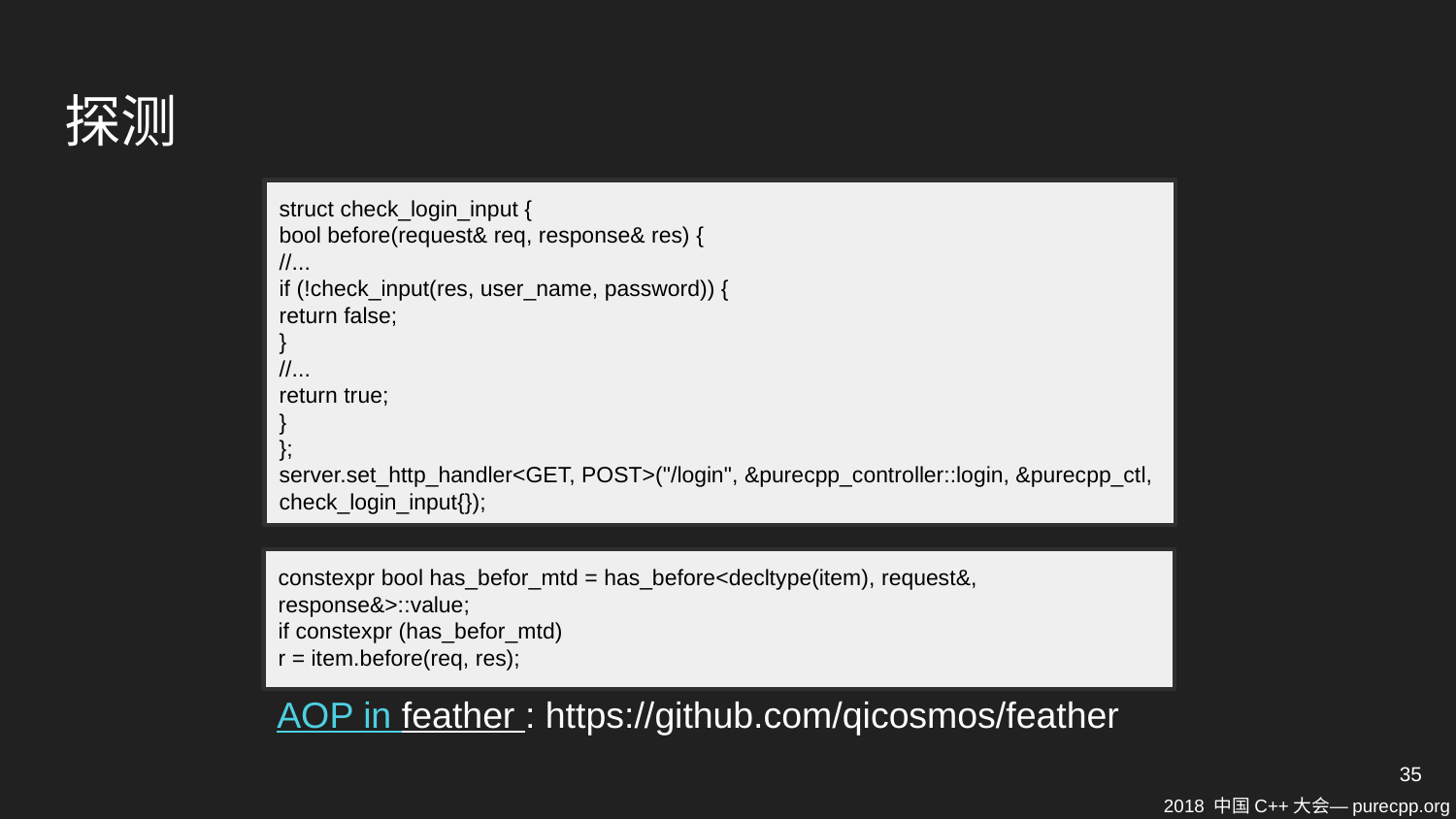

# 探测
struct check_login_input {
bool before(request& req, response& res) {
//...
if (!check_input(res, user_name, password)) {
return false;
}
//...
return true;
}
};
server.set_http_handler<GET, POST>("/login", &purecpp_controller::login, &purecpp_ctl, check_login_input{});

constexpr bool has_befor_mtd = has_before<decltype(item), request&, response&>::value;
if constexpr (has_befor_mtd)
r = item.before(req, res);
AOP in feather : https://github.com/qicosmos/feather
35